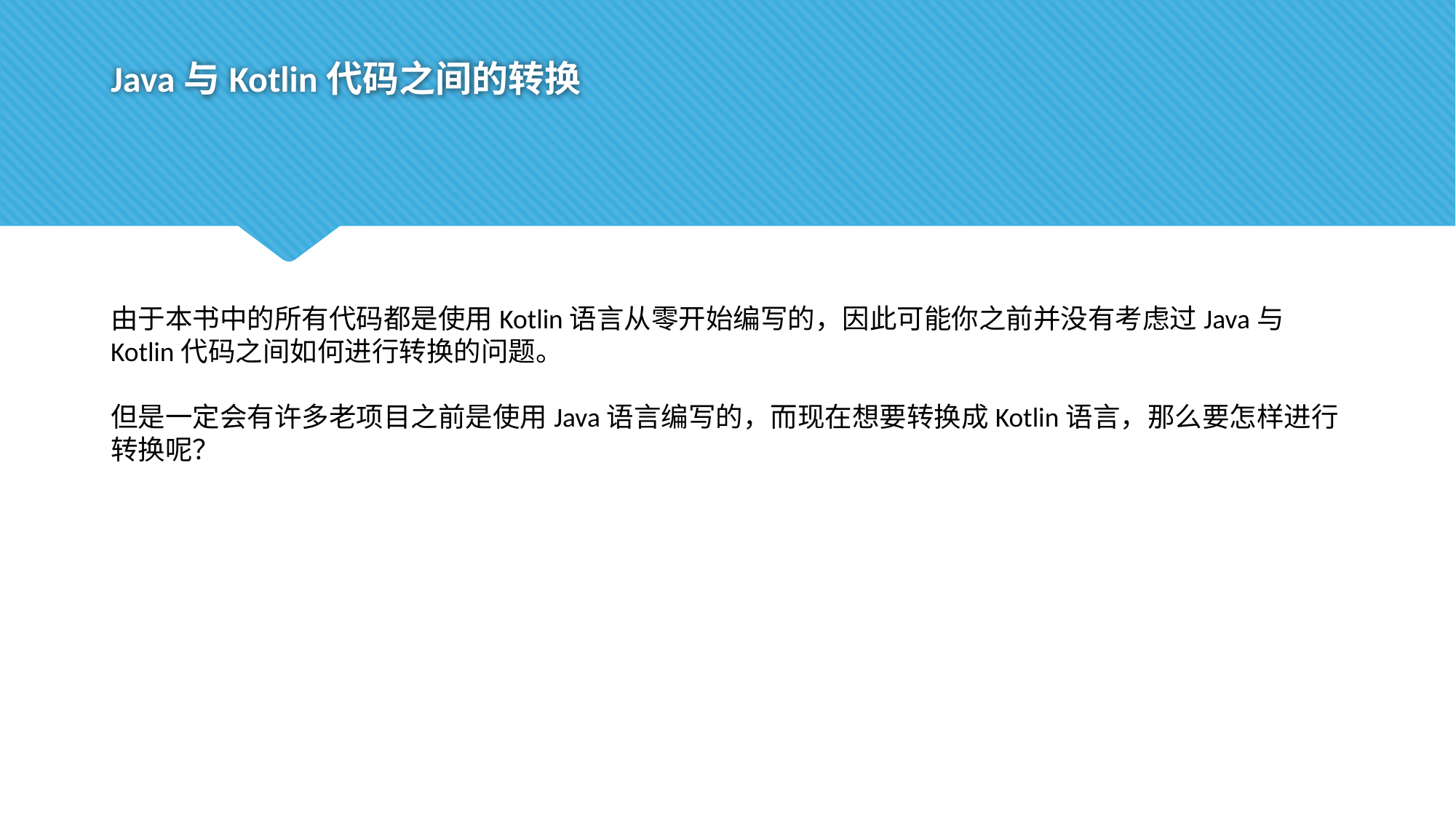

# Java与Kotlin代码之间的转换
由于本书中的所有代码都是使用Kotlin语言从零开始编写的，因此可能你之前并没有考虑过Java与Kotlin代码之间如何进行转换的问题。

但是一定会有许多老项目之前是使用Java语言编写的，而现在想要转换成Kotlin语言，那么要怎样进行转换呢？